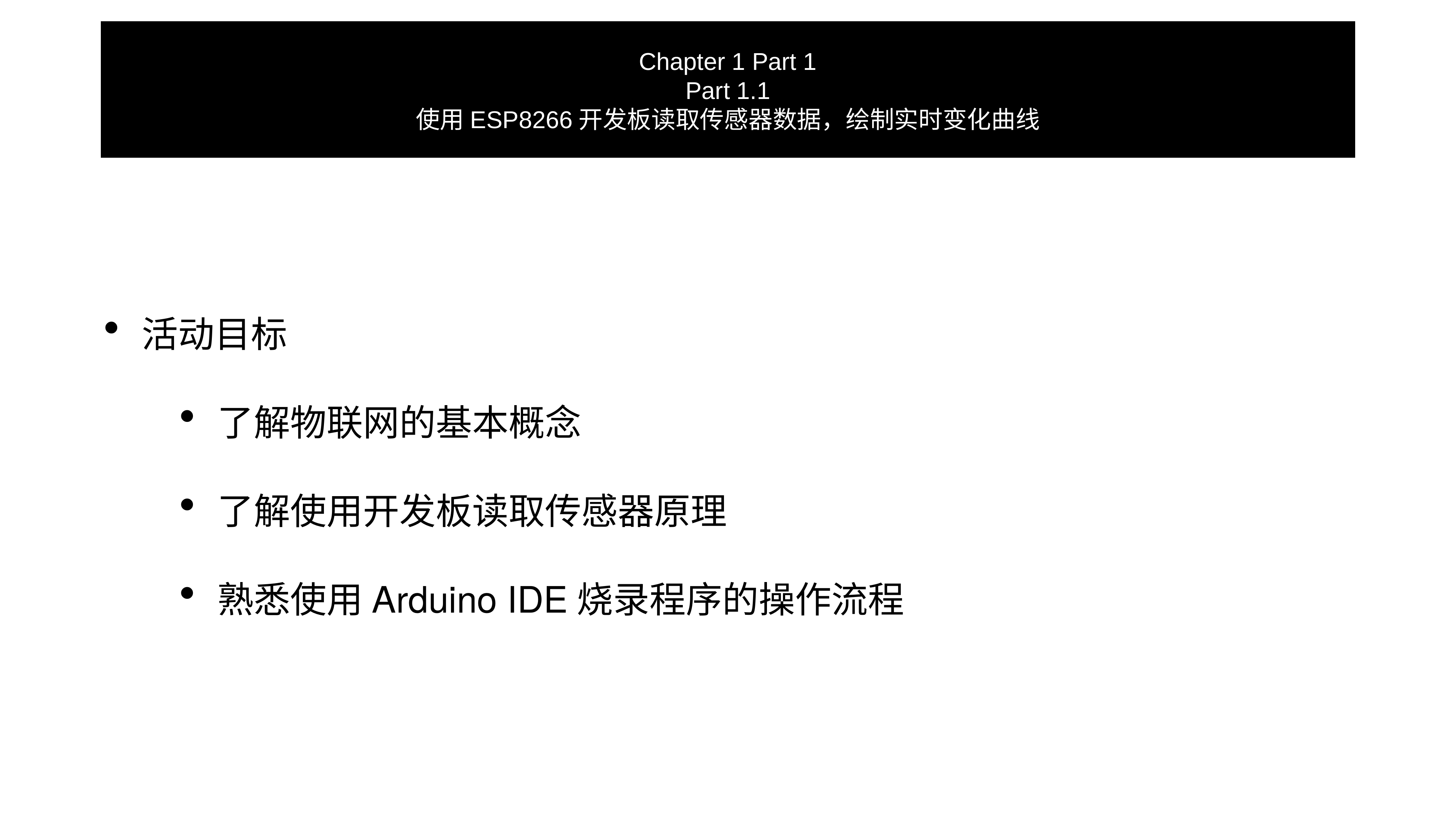

# Chapter 1 Part 1
Part 1.1
使用ESP8266开发板读取传感器数据，绘制实时变化曲线
活动目标
了解物联网的基本概念
了解使用开发板读取传感器原理
熟悉使用Arduino IDE烧录程序的操作流程